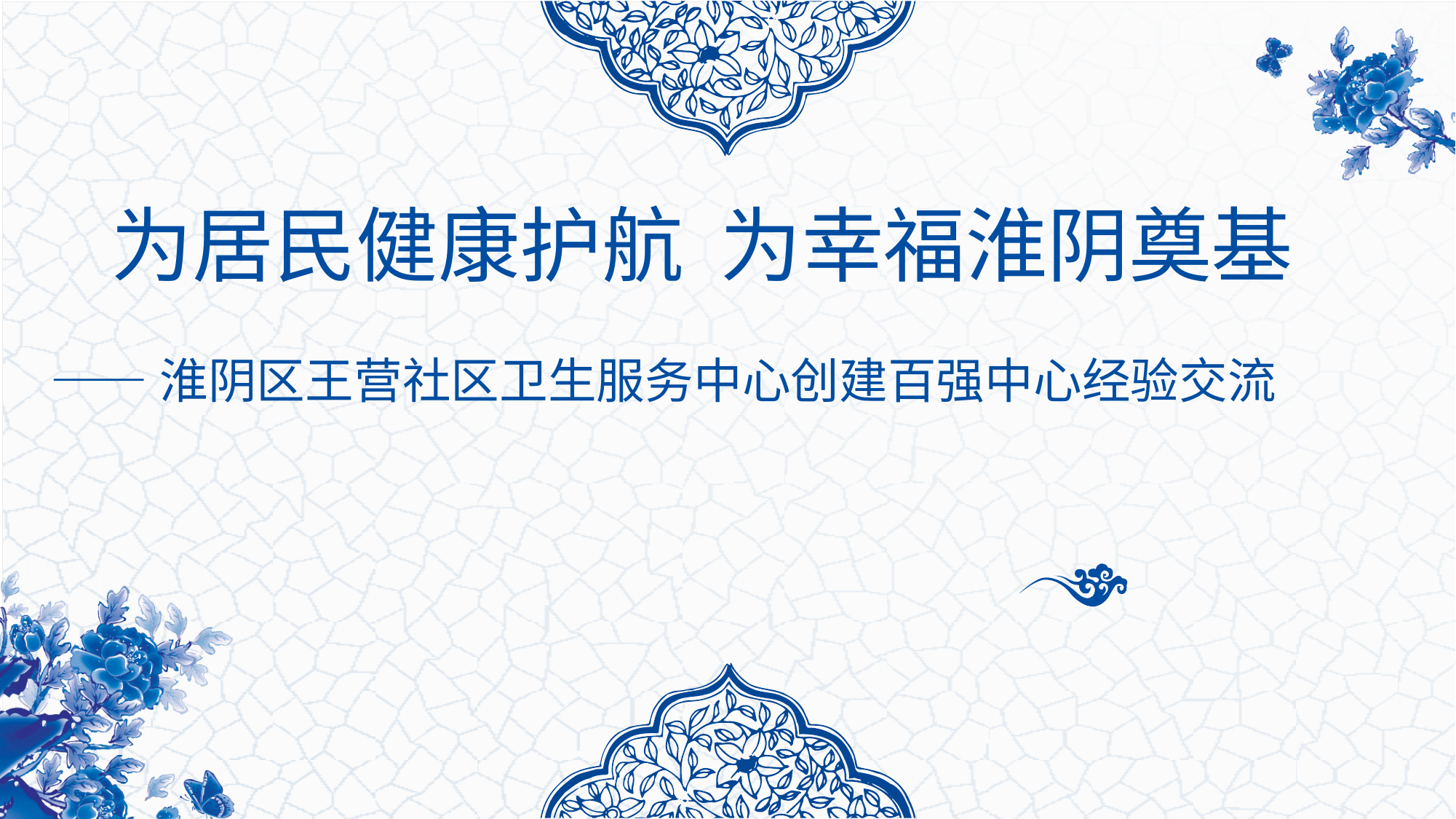

为居民健康护航  为幸福淮阴奠基

 ——淮阴区王营社区卫生服务中心创建百强中心经验交流